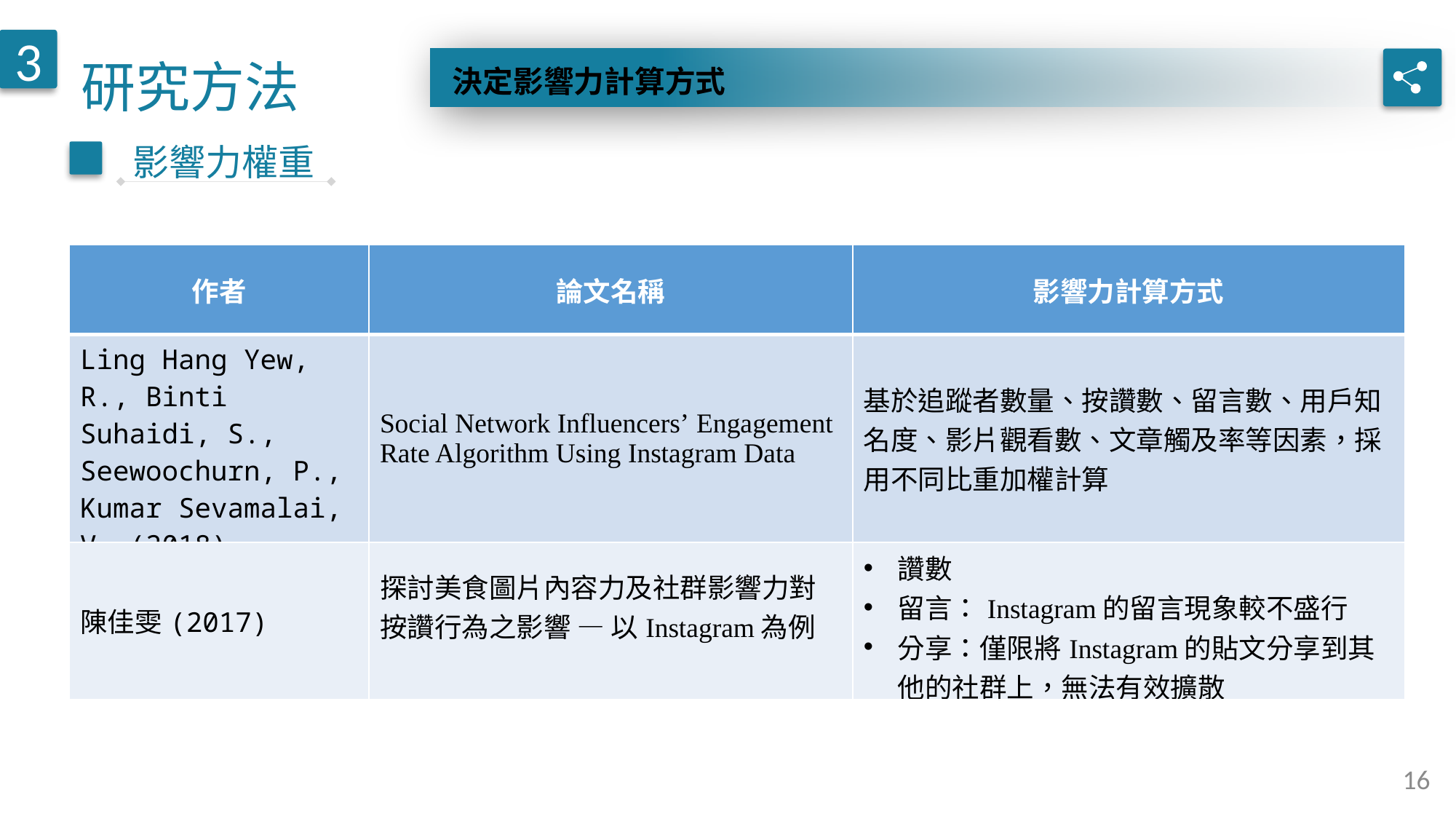

研究方法
3

決定影響力計算方式

影響力權重

| 作者 | 論文名稱 | 影響力計算方式 |
| --- | --- | --- |
| Ling Hang Yew, R., Binti Suhaidi, S., Seewoochurn, P., Kumar Sevamalai, V. (2018) | Social Network Influencers’ Engagement Rate Algorithm Using Instagram Data | 基於追蹤者數量、按讚數、留言數、用戶知名度、影片觀看數、文章觸及率等因素，採用不同比重加權計算 |
| 陳佳雯(2017) | 探討美食圖片內容力及社群影響力對按讚行為之影響 — 以Instagram為例 | 讚數 留言：Instagram的留言現象較不盛行 分享：僅限將Instagram的貼文分享到其他的社群上，無法有效擴散 |
16